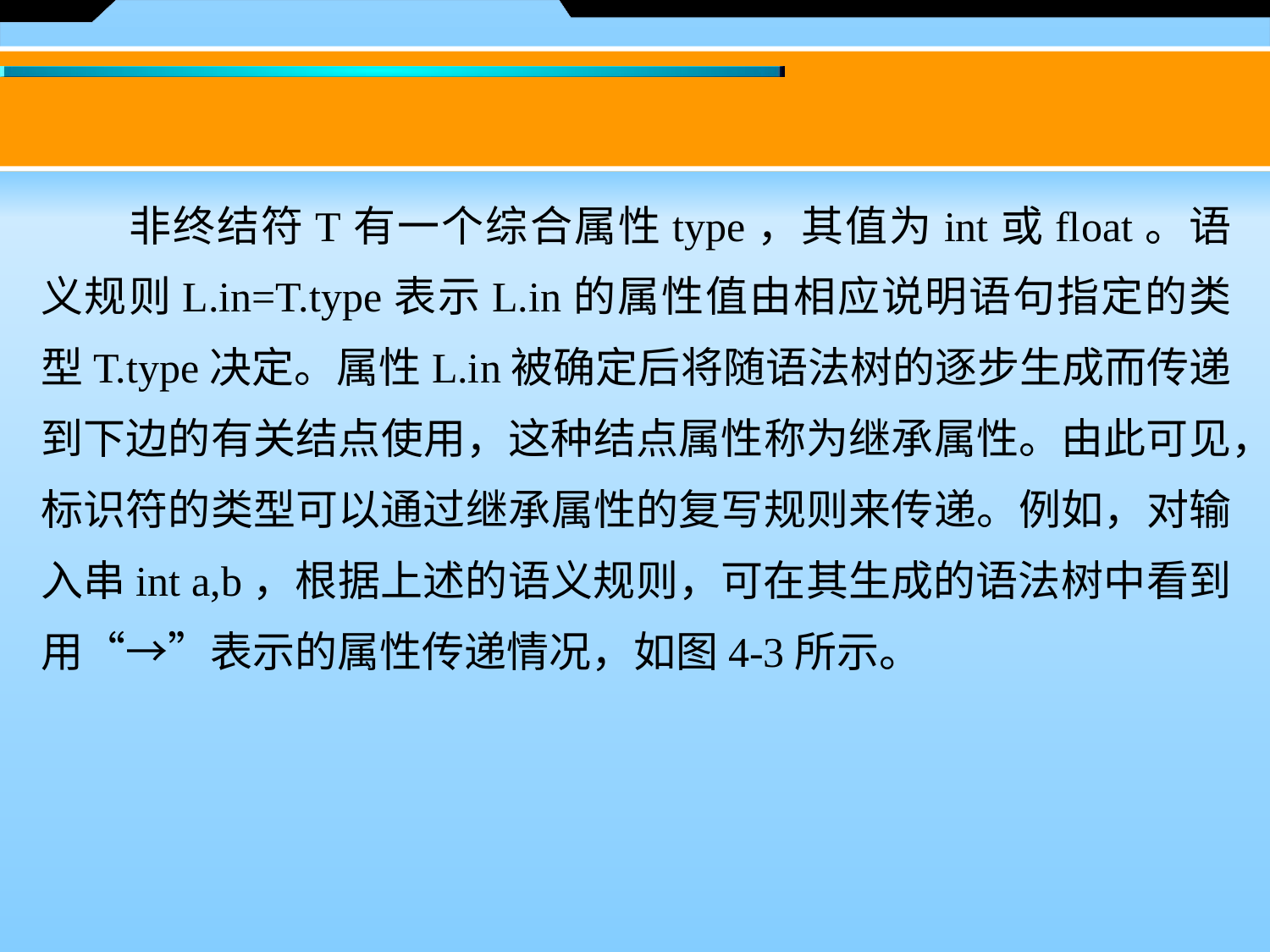

非终结符T有一个综合属性type，其值为int或float。语义规则L.in=T.type表示L.in的属性值由相应说明语句指定的类型T.type决定。属性L.in被确定后将随语法树的逐步生成而传递到下边的有关结点使用，这种结点属性称为继承属性。由此可见，标识符的类型可以通过继承属性的复写规则来传递。例如，对输入串int a,b，根据上述的语义规则，可在其生成的语法树中看到用“→”表示的属性传递情况，如图4-3所示。